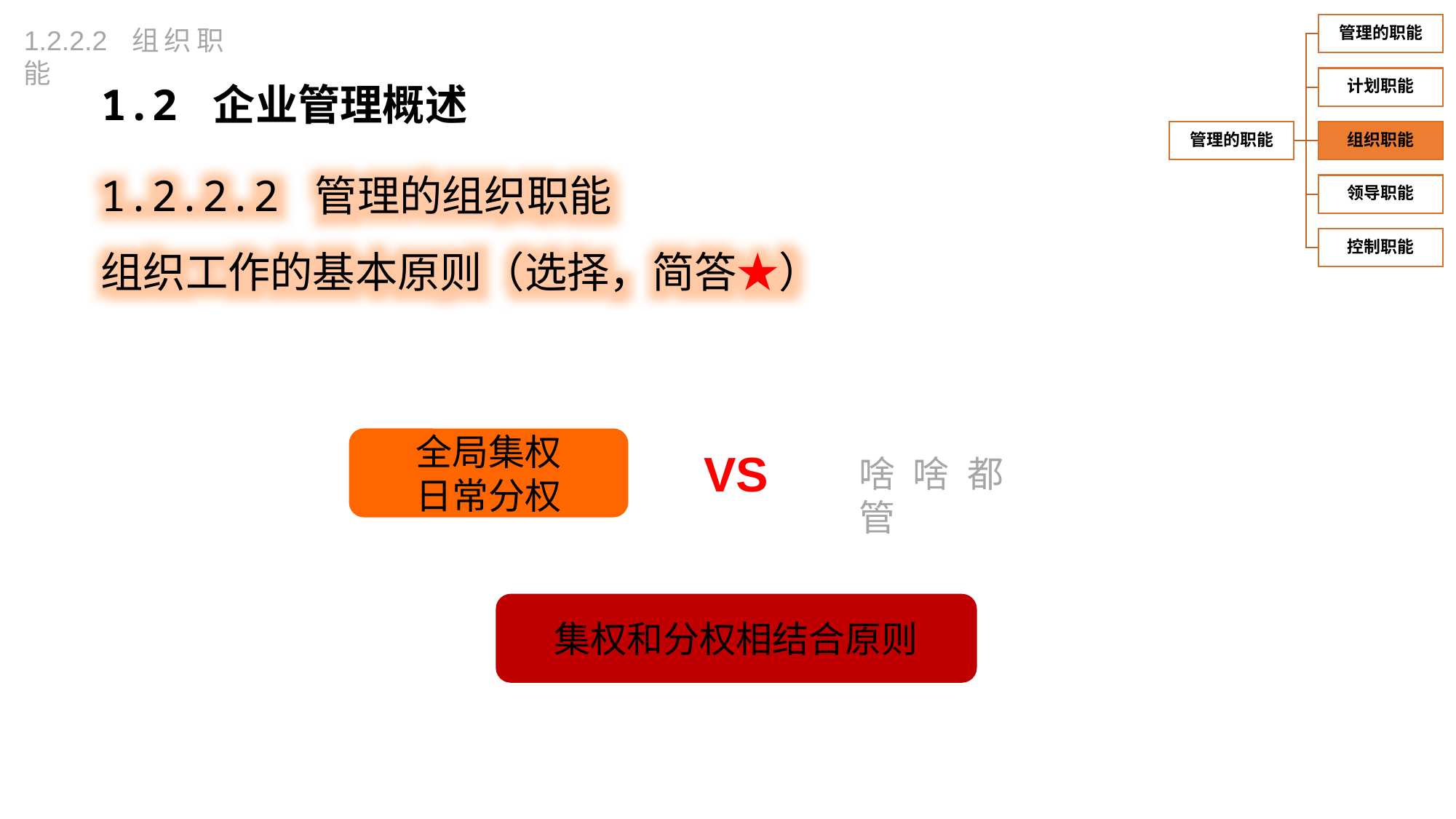

管理的职能
管理的职能
计划职能
组织职能
领导职能
控制职能
1.2.2.2 组织职能
1.2 企业管理概述
1.2.2.2 管理的组织职能
组织工作的基本原则（选择，简答★）
全局集权
日常分权
VS
啥啥都管
集权和分权相结合原则